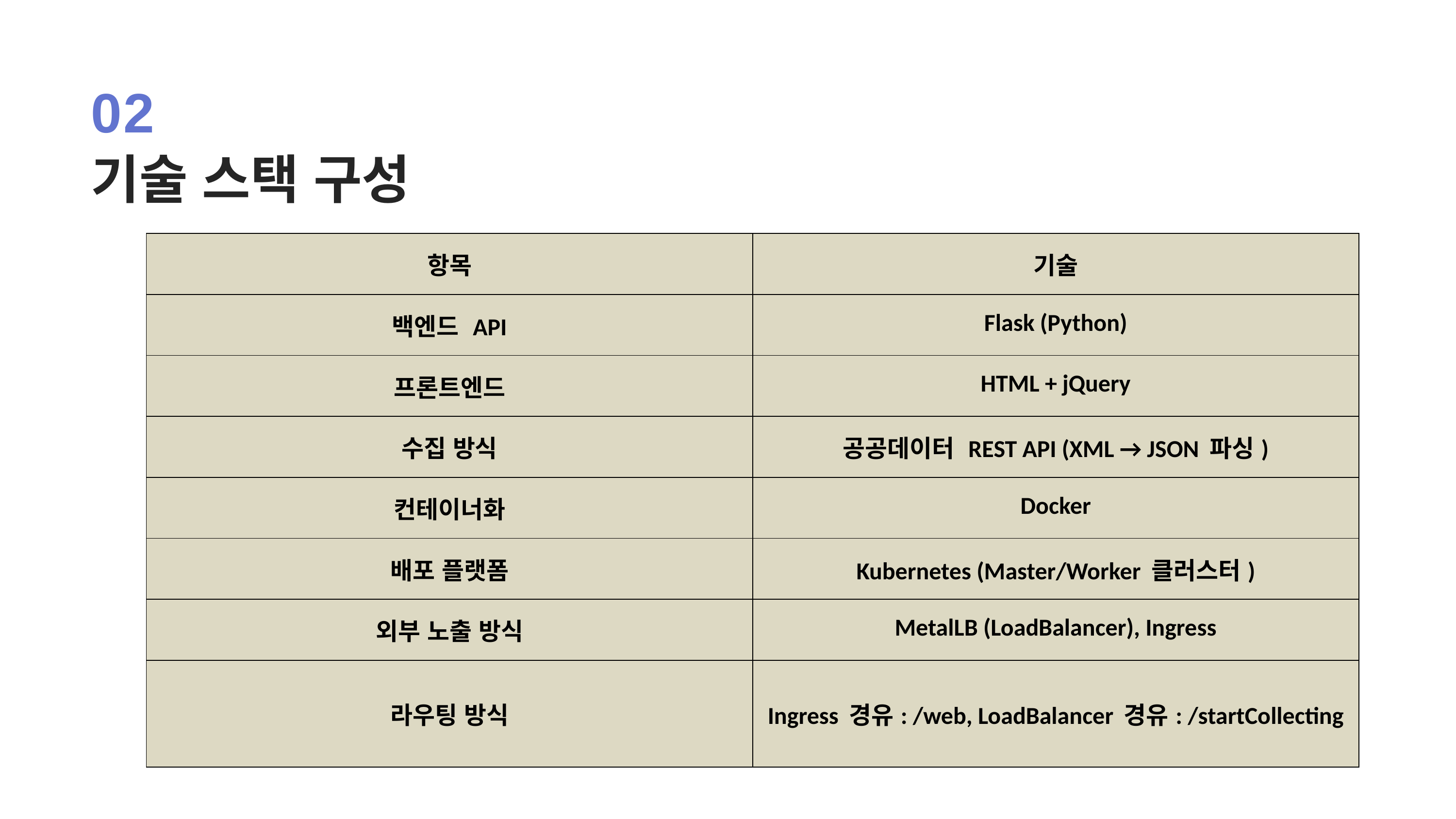

02
기술 스택 구성
| 항목 | 기술 |
| --- | --- |
| 백엔드 API | Flask (Python) |
| 프론트엔드 | HTML + jQuery |
| 수집 방식 | 공공데이터 REST API (XML → JSON 파싱) |
| 컨테이너화 | Docker |
| 배포 플랫폼 | Kubernetes (Master/Worker 클러스터) |
| 외부 노출 방식 | MetalLB (LoadBalancer), Ingress |
| 라우팅 방식 | Ingress 경유: /web, LoadBalancer 경유: /startCollecting |